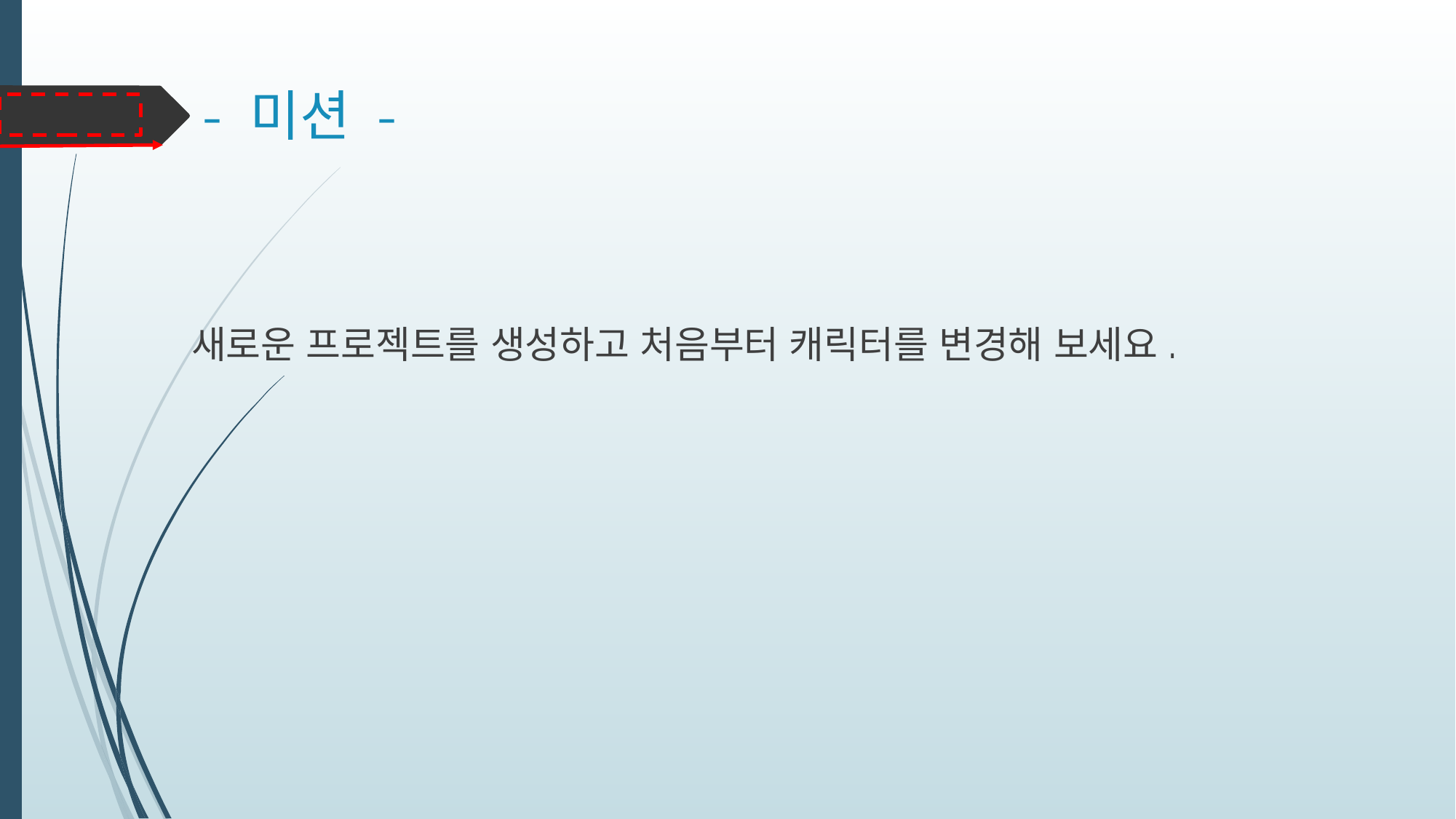

# - 미션 -

새로운 프로젝트를 생성하고 처음부터 캐릭터를 변경해 보세요.